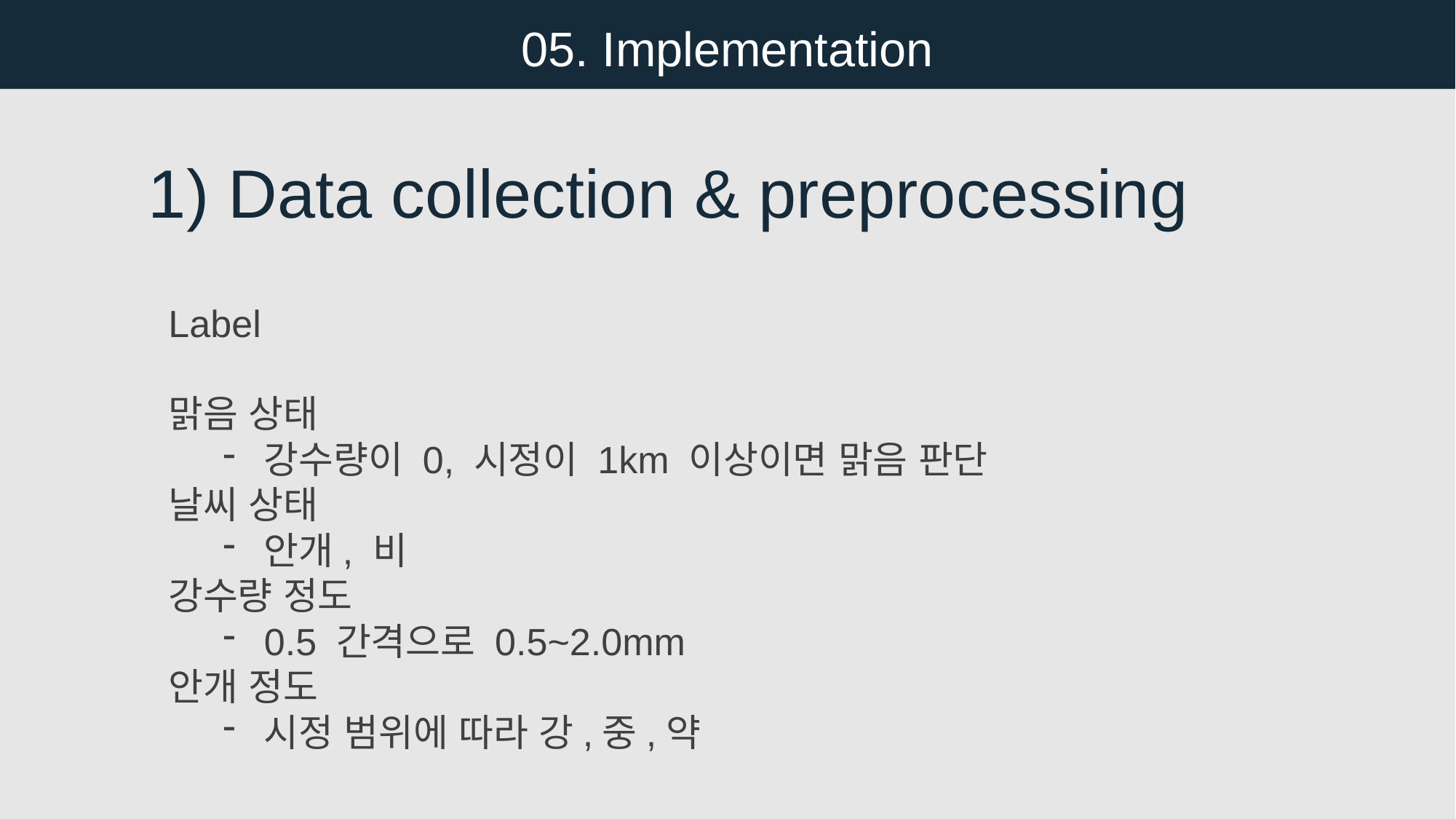

05. Implementation
1) Data collection & preprocessing
Label

맑음 상태
강수량이 0, 시정이 1km 이상이면 맑음 판단
날씨 상태
안개, 비
강수량 정도
0.5 간격으로 0.5~2.0mm
안개 정도
시정 범위에 따라 강,중,약